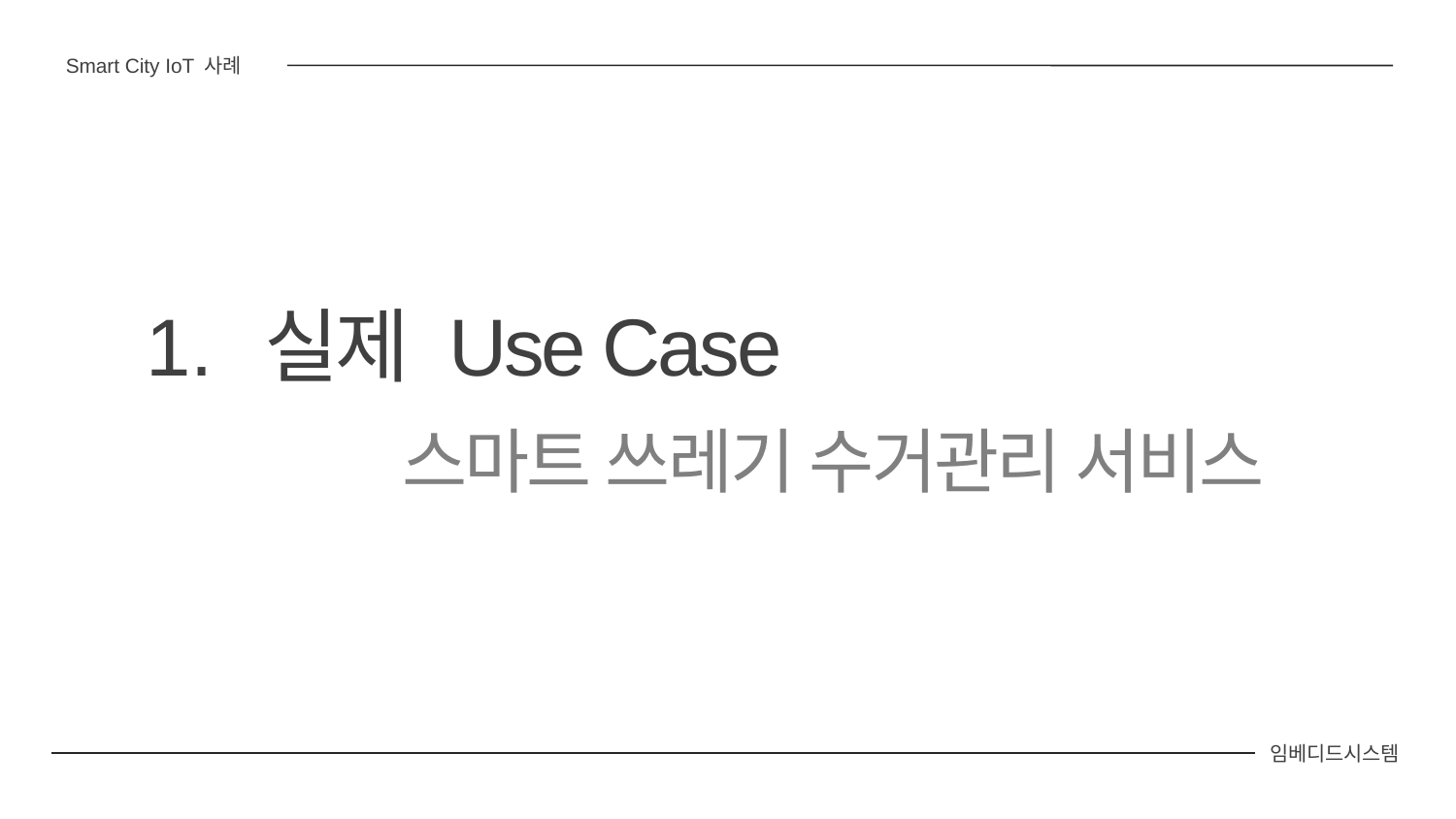

Smart City IoT 사례

실제 Use Case

              스마트 쓰레기 수거관리 서비스
임베디드시스템